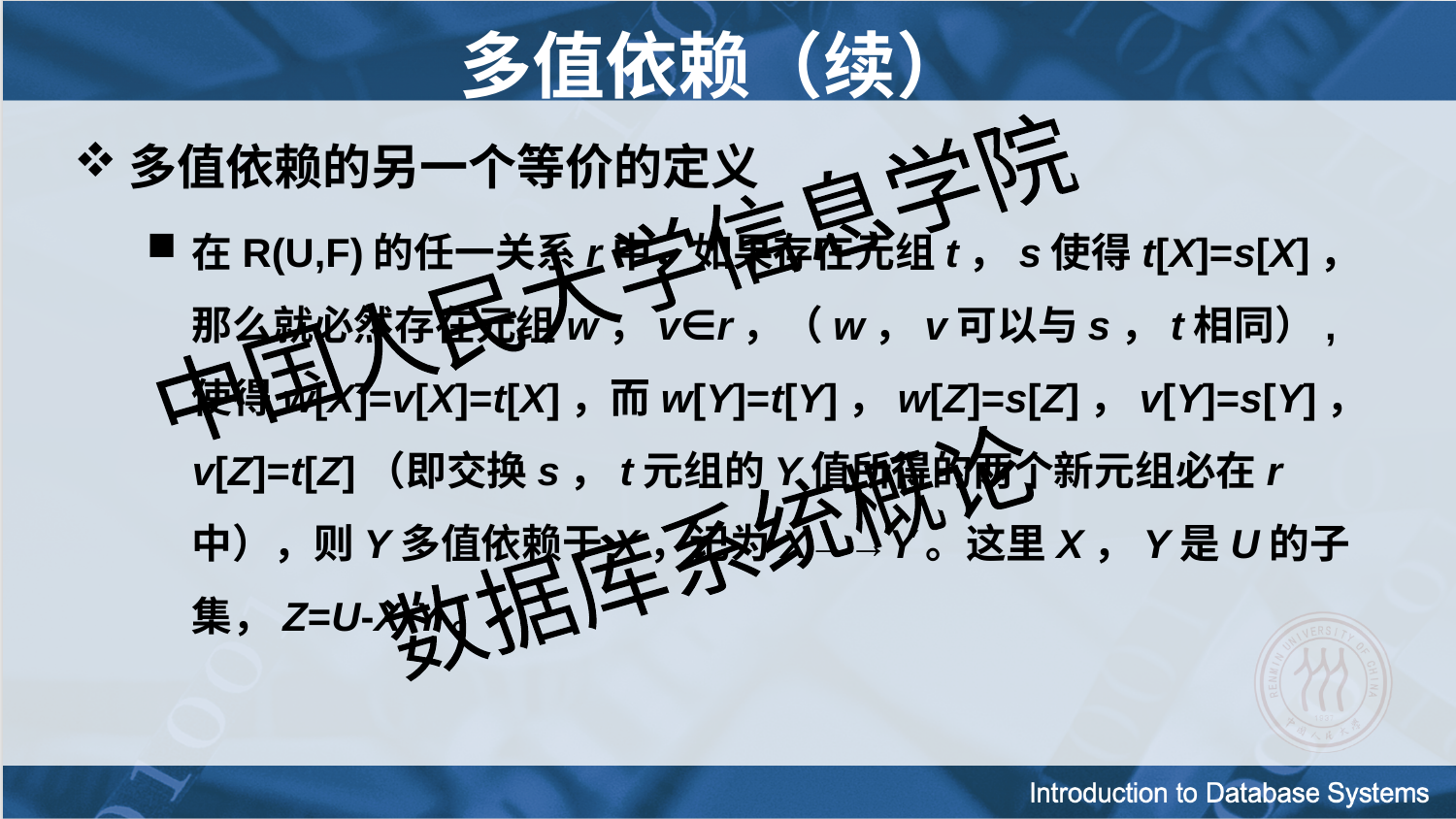

# 多值依赖（续）
多值依赖的另一个等价的定义
在R(U,F)的任一关系r中，如果存在元组t，s使得t[X]=s[X]，那么就必然存在元组w，v∈r，（w，v可以与s，t相同）, 使得w[X]=v[X]=t[X]，而w[Y]=t[Y]，w[Z]=s[Z]，v[Y]=s[Y]，v[Z]=t[Z]（即交换s，t元组的Y值所得的两个新元组必在r中），则Y多值依赖于X，记为X→→Y。这里X，Y是U的子集，Z=U-X-Y。